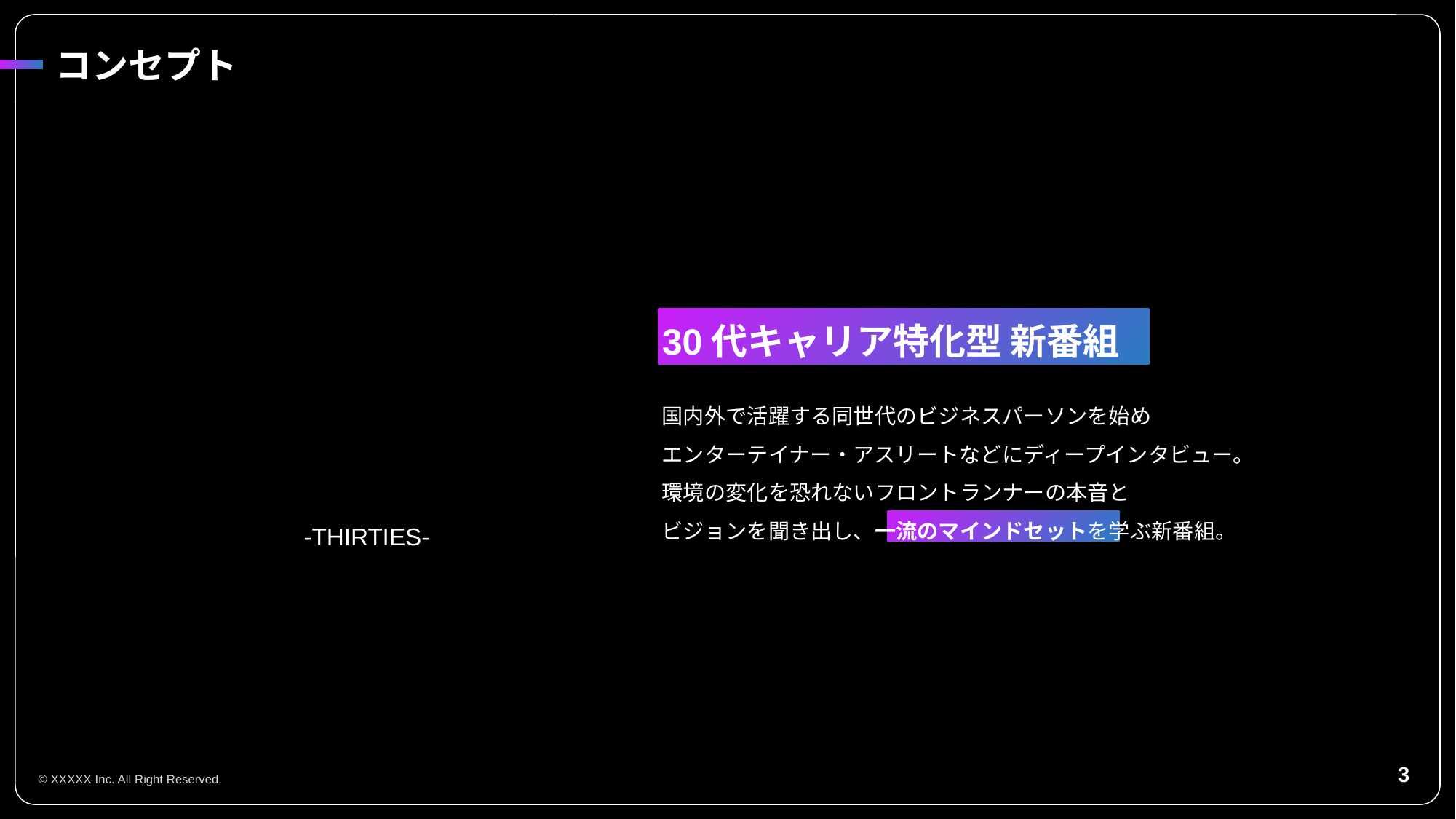

コンセプト

30代キャリア特化型 新番組
国内外で活躍する同世代のビジネスパーソンを始め
エンターテイナー・アスリートなどにディープインタビュー。
環境の変化を恐れないフロントランナーの本音と
ビジョンを聞き出し、一流のマインドセットを学ぶ新番組。

-THIRTIES-
3